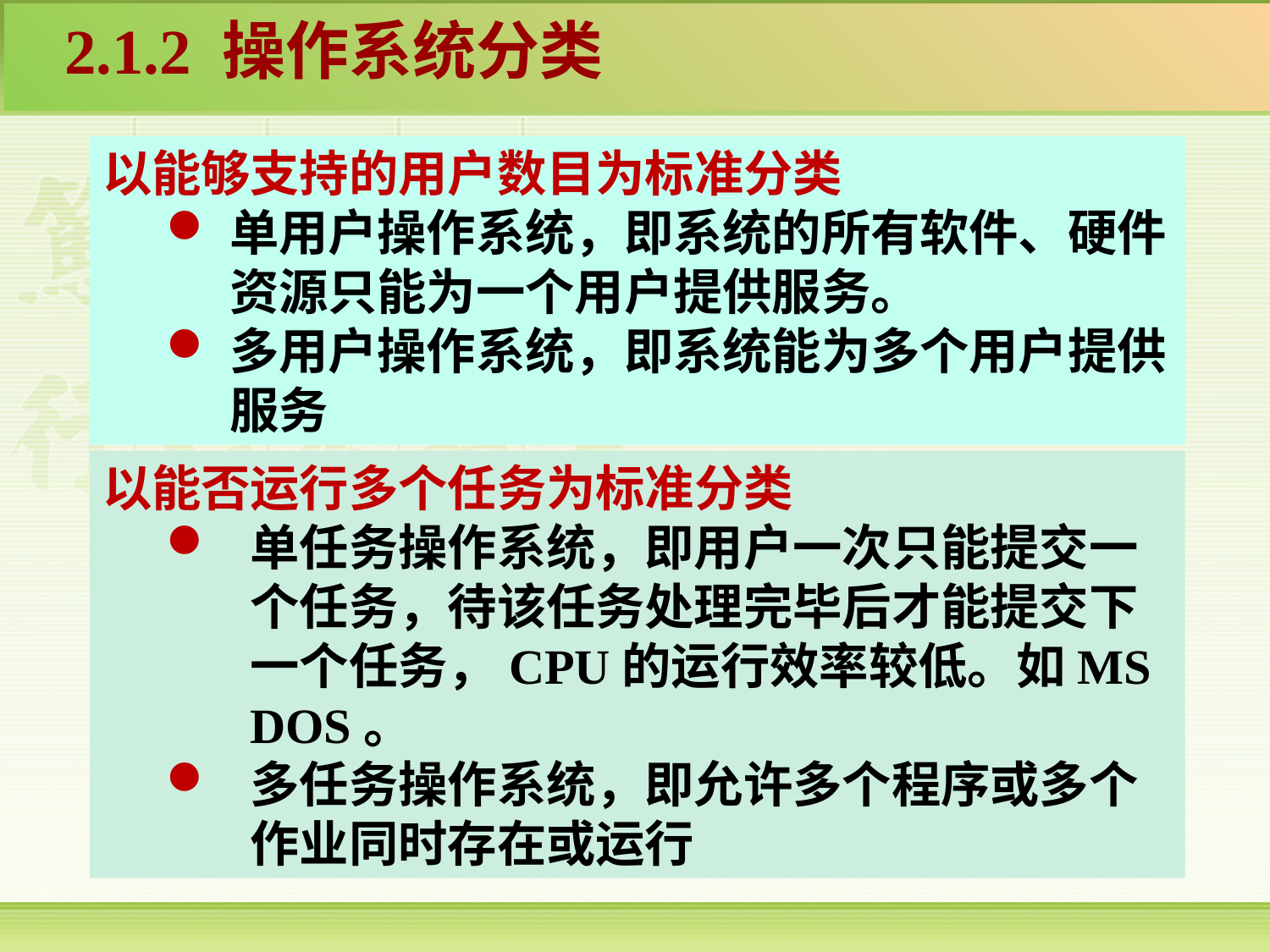

2.1.2 操作系统分类
以能够支持的用户数目为标准分类
单用户操作系统，即系统的所有软件、硬件资源只能为一个用户提供服务。
多用户操作系统，即系统能为多个用户提供服务
以能否运行多个任务为标准分类
单任务操作系统，即用户一次只能提交一个任务，待该任务处理完毕后才能提交下一个任务，CPU的运行效率较低。如MS DOS。
多任务操作系统，即允许多个程序或多个作业同时存在或运行

5